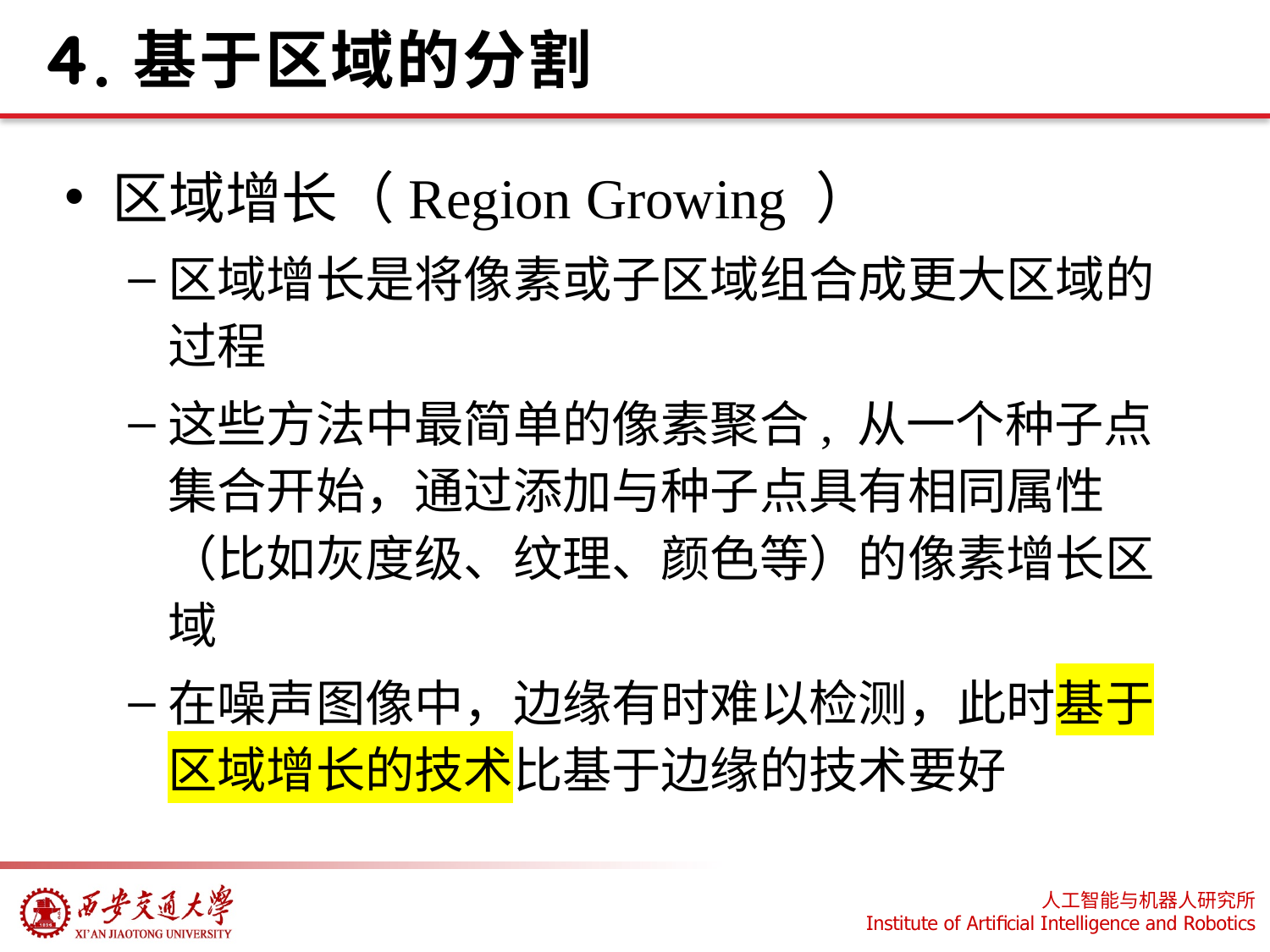

# 4.基于区域的分割
区域增长（Region Growing ）
区域增长是将像素或子区域组合成更大区域的过程
这些方法中最简单的像素聚合, 从一个种子点集合开始，通过添加与种子点具有相同属性（比如灰度级、纹理、颜色等）的像素增长区域
在噪声图像中，边缘有时难以检测，此时基于区域增长的技术比基于边缘的技术要好